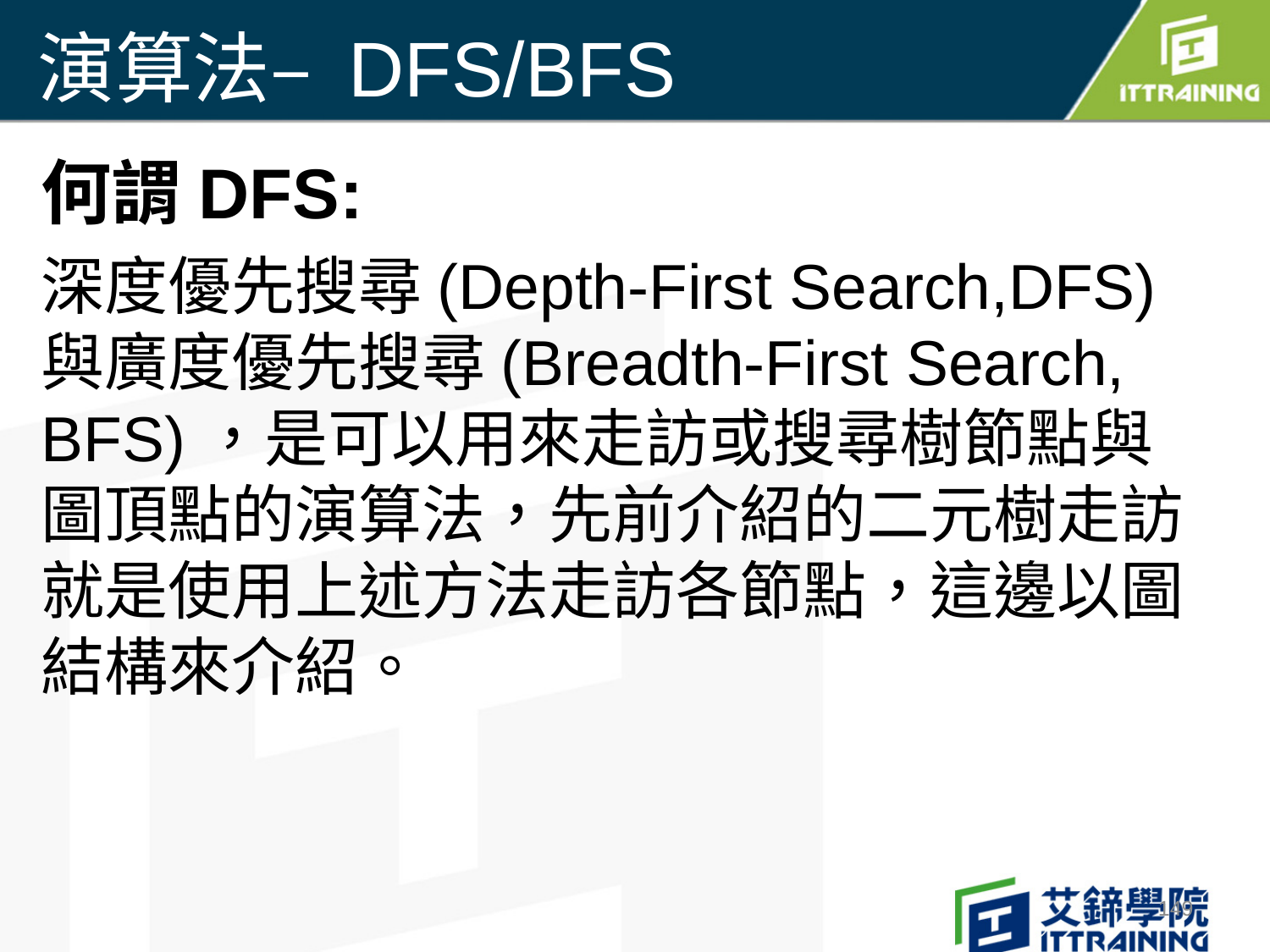

# 演算法– DFS/BFS
何謂DFS:
深度優先搜尋(Depth-First Search,DFS)與廣度優先搜尋(Breadth-First Search, BFS)，是可以用來走訪或搜尋樹節點與圖頂點的演算法，先前介紹的二元樹走訪就是使用上述方法走訪各節點，這邊以圖結構來介紹。
149